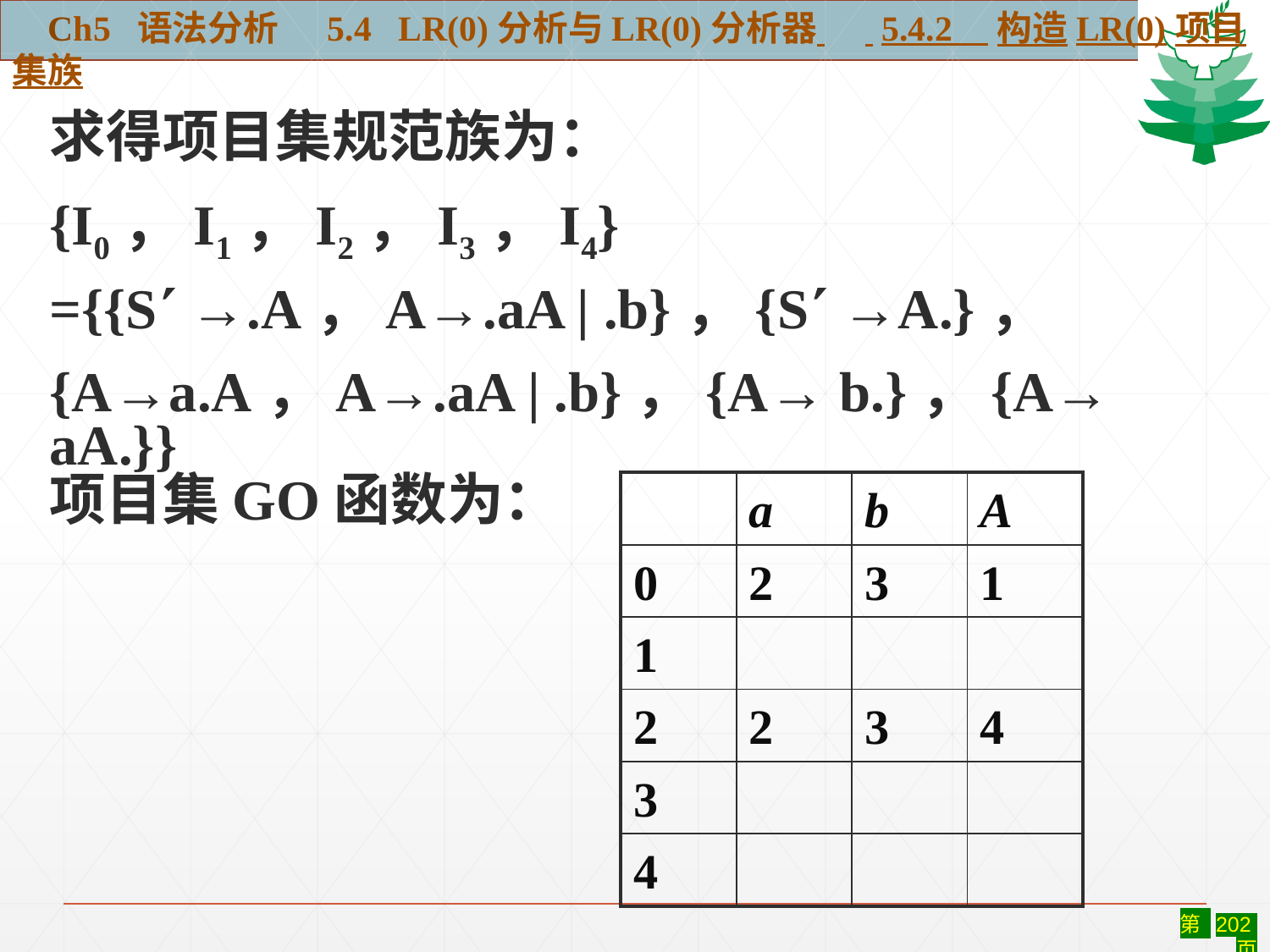

Ch5  语法分析     5.4   LR(0)分析与LR(0)分析器       5.4.2    构造LR(0)项目集族
求得项目集规范族为：
{I0，I1，I2，I3，I4}
={{S′ →.A，A→.aA | .b}，{S′ →A.}，
{A→a.A，A→.aA | .b}，{A→ b.}，{A→ aA.}}
项目集GO函数为：
|  | a | b | A |
| --- | --- | --- | --- |
| 0 | 2 | 3 | 1 |
| 1 |  |  |  |
| 2 | 2 | 3 | 4 |
| 3 |  |  |  |
| 4 |  |  |  |